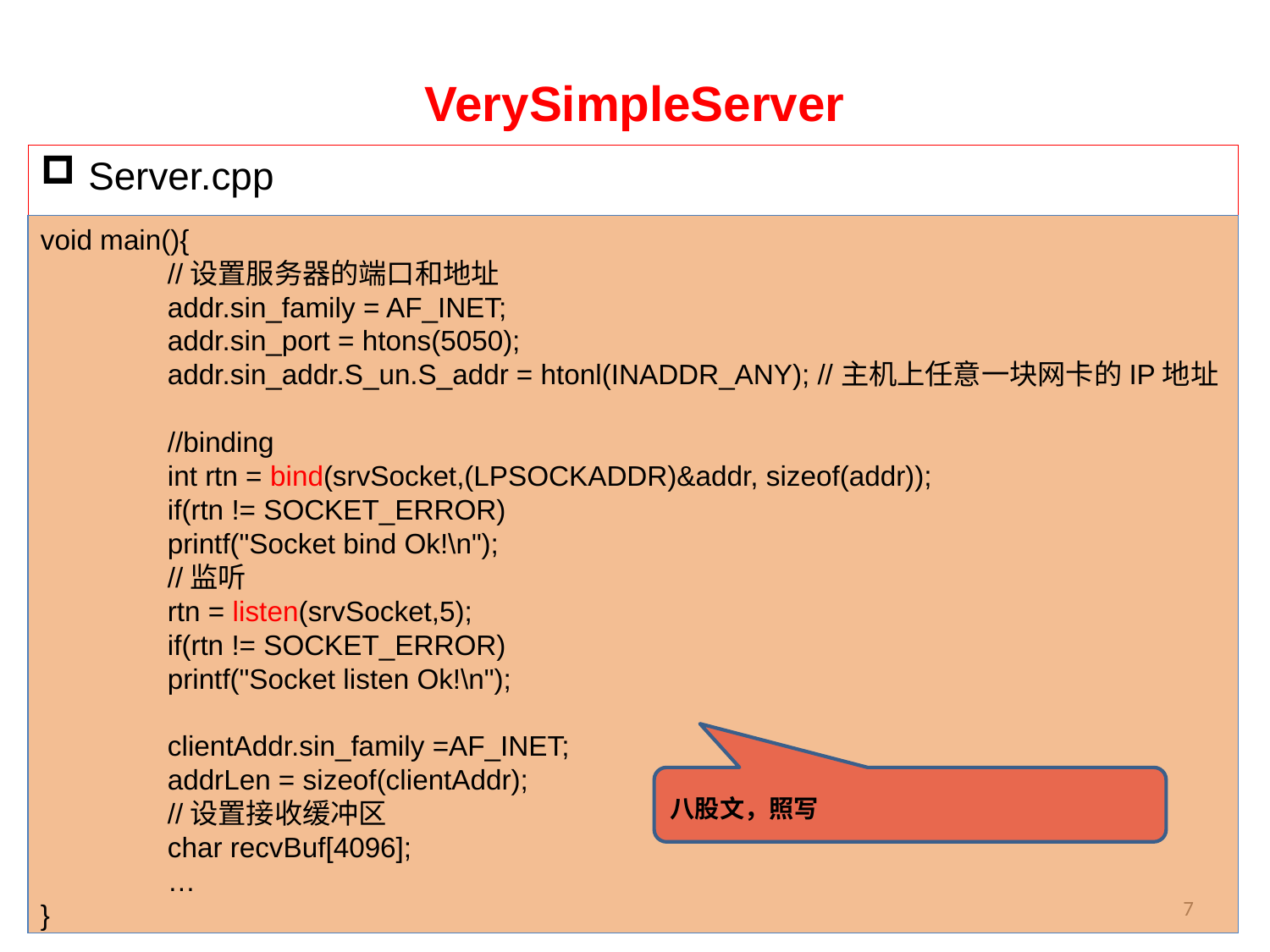

# VerySimpleServer
Server.cpp
void main(){
	//设置服务器的端口和地址
	addr.sin_family = AF_INET;
	addr.sin_port = htons(5050);
	addr.sin_addr.S_un.S_addr = htonl(INADDR_ANY); //主机上任意一块网卡的IP地址

	//binding
	int rtn = bind(srvSocket,(LPSOCKADDR)&addr, sizeof(addr));
	if(rtn != SOCKET_ERROR)
	printf("Socket bind Ok!\n");
	//监听
	rtn = listen(srvSocket,5);
	if(rtn != SOCKET_ERROR)
	printf("Socket listen Ok!\n");

	clientAddr.sin_family =AF_INET;
	addrLen = sizeof(clientAddr);
	//设置接收缓冲区
	char recvBuf[4096];
	…
}
八股文，照写
7